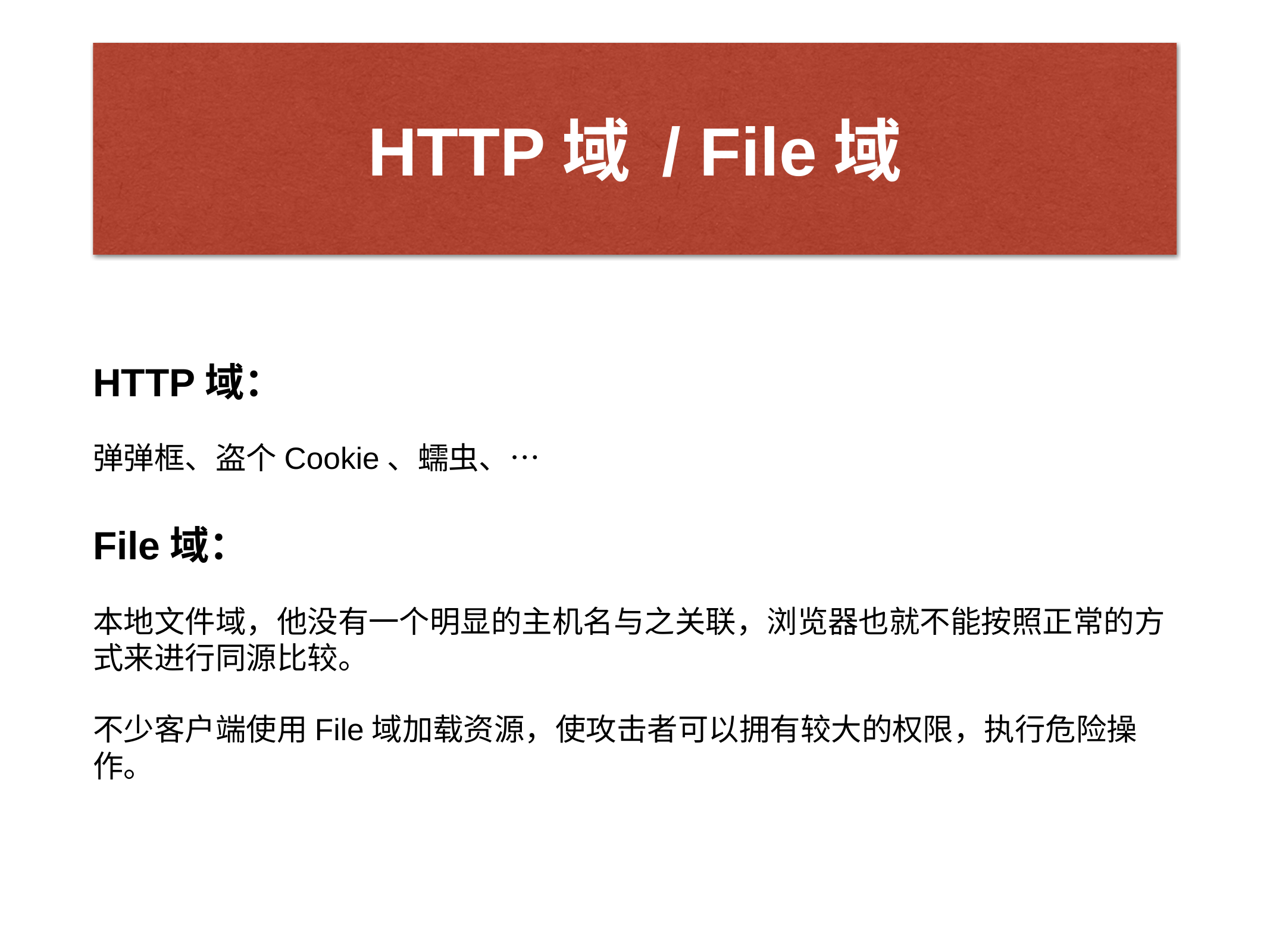

# HTTP域 / File域

HTTP域：
弹弹框、盗个Cookie、蠕虫、…
File域：
本地文件域，他没有一个明显的主机名与之关联，浏览器也就不能按照正常的方式来进行同源比较。
不少客户端使用File域加载资源，使攻击者可以拥有较大的权限，执行危险操作。